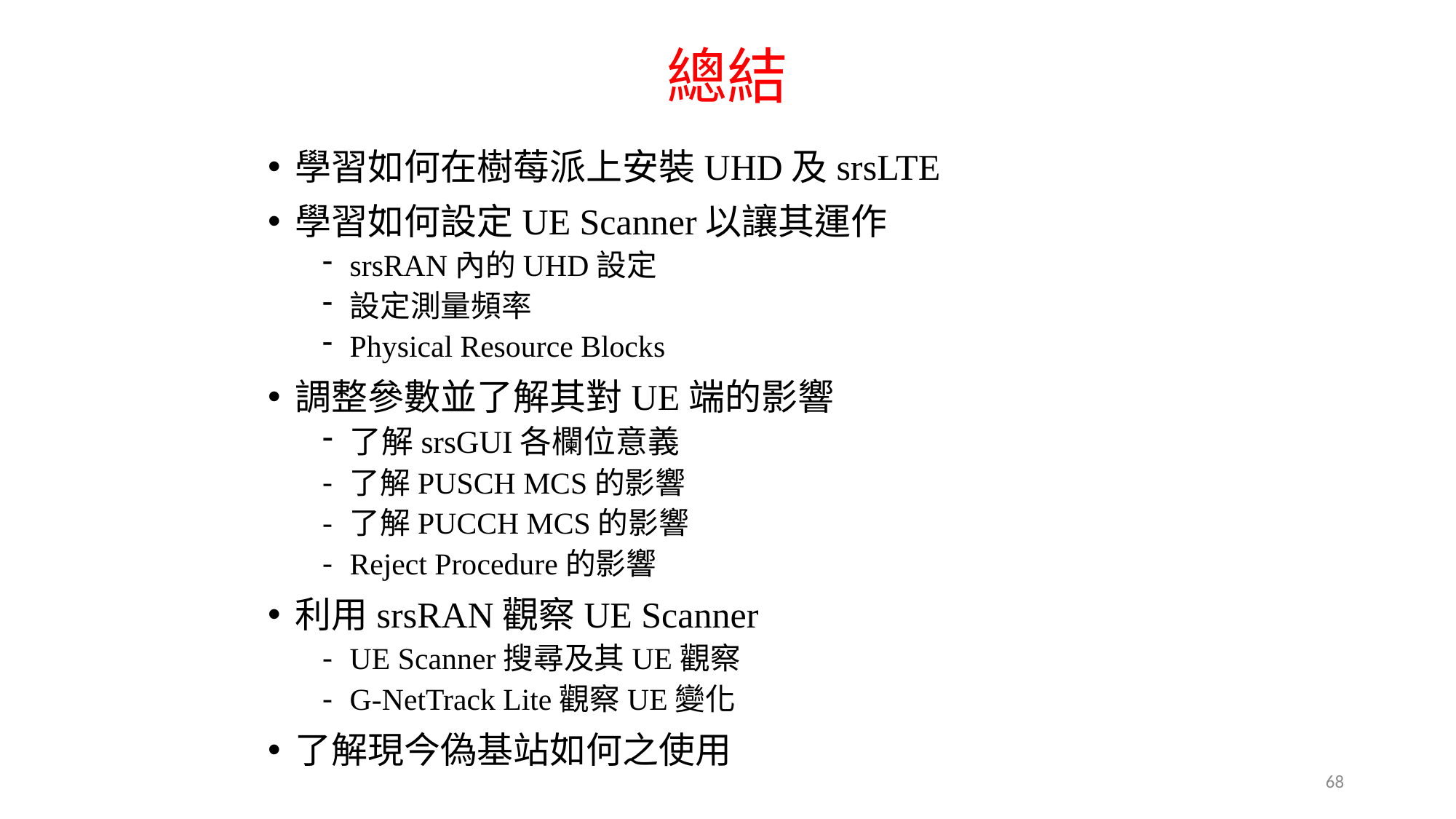

# 總結
學習如何在樹莓派上安裝UHD及srsLTE
學習如何設定UE Scanner以讓其運作
srsRAN內的UHD設定
設定測量頻率
Physical Resource Blocks
調整參數並了解其對UE端的影響
了解srsGUI各欄位意義
了解PUSCH MCS的影響
了解PUCCH MCS的影響
Reject Procedure的影響
利用srsRAN觀察UE Scanner
UE Scanner搜尋及其UE觀察
G-NetTrack Lite觀察UE變化
了解現今偽基站如何之使用

68